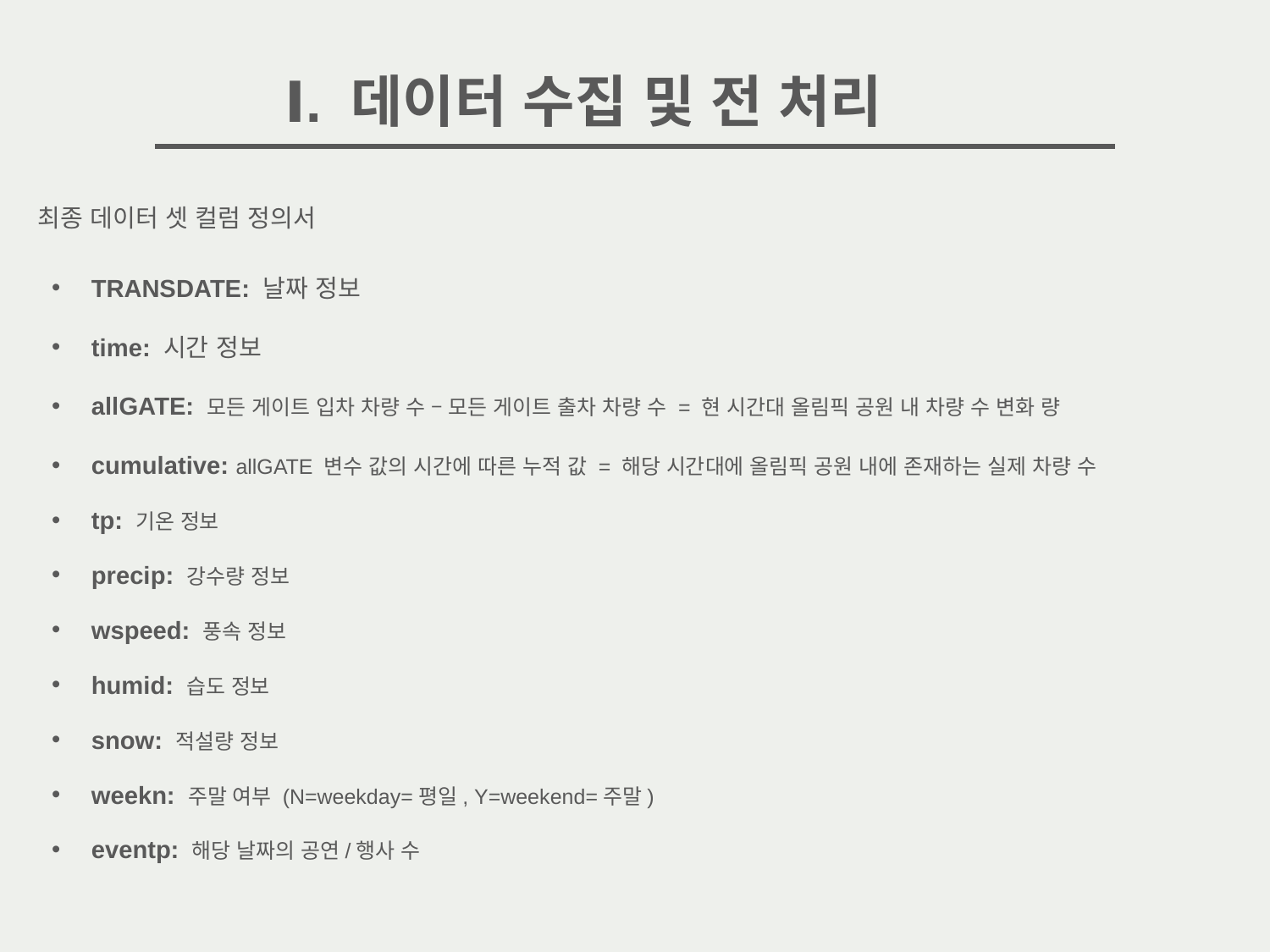

Ⅰ. 데이터 수집 및 전 처리
최종 데이터 셋 컬럼 정의서
TRANSDATE: 날짜 정보

time: 시간 정보

allGATE: 모든 게이트 입차 차량 수 – 모든 게이트 출차 차량 수 = 현 시간대 올림픽 공원 내 차량 수 변화 량

cumulative: allGATE 변수 값의 시간에 따른 누적 값 = 해당 시간대에 올림픽 공원 내에 존재하는 실제 차량 수

tp: 기온 정보

precip: 강수량 정보

wspeed: 풍속 정보

humid: 습도 정보

snow: 적설량 정보

weekn: 주말 여부 (N=weekday=평일, Y=weekend=주말)

eventp: 해당 날짜의 공연/행사 수